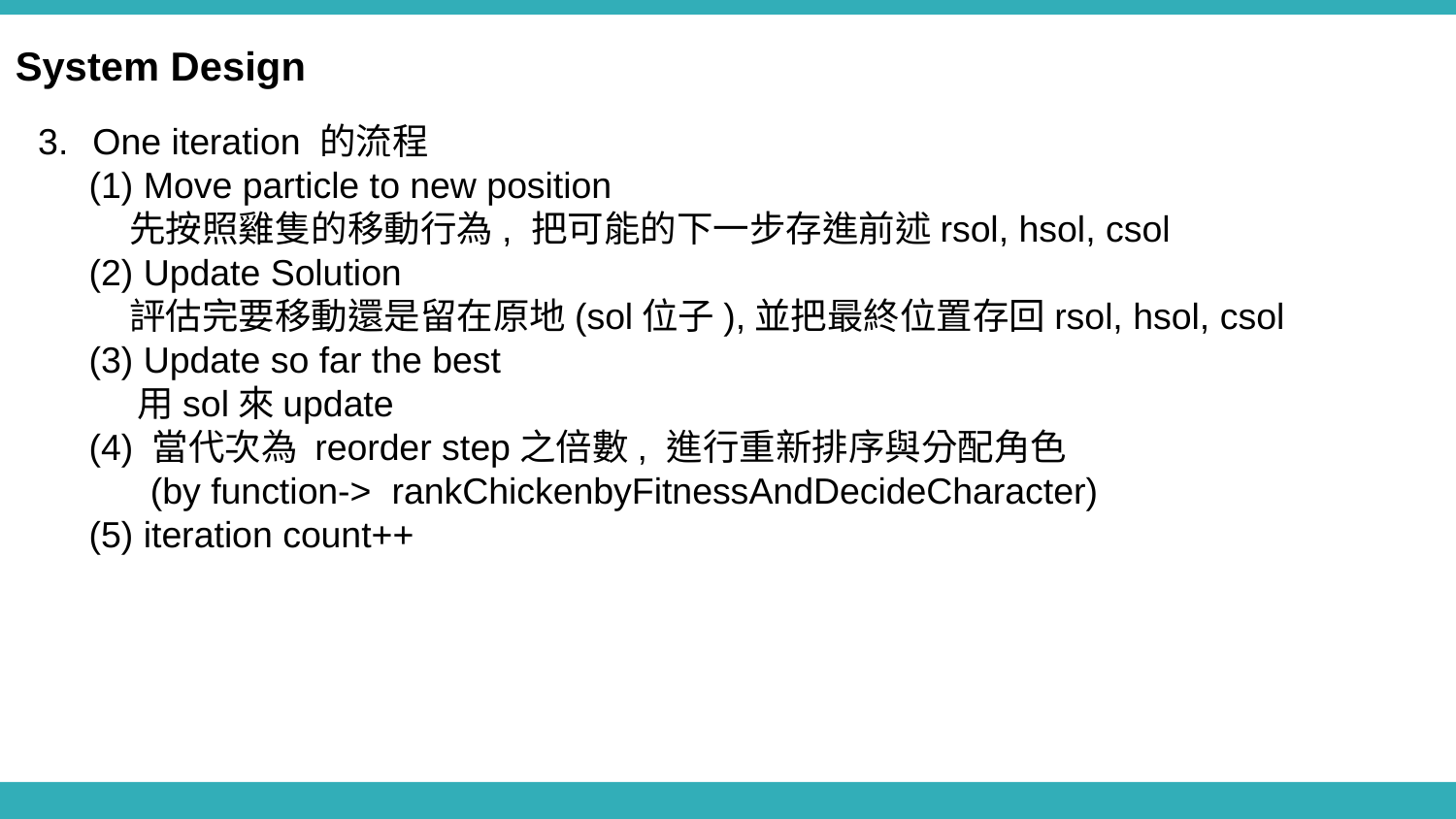

System Design

One iteration 的流程
     (1) Move particle to new position
          先按照雞隻的移動行為, 把可能的下一步存進前述rsol, hsol, csol
     (2) Update Solution
          評估完要移動還是留在原地(sol位子),並把最終位置存回rsol, hsol, csol
     (3) Update so far the best
           用sol來update
     (4) 當代次為 reorder step之倍數, 進行重新排序與分配角色
           (by function->  rankChickenbyFitnessAndDecideCharacter)
     (5) iteration count++